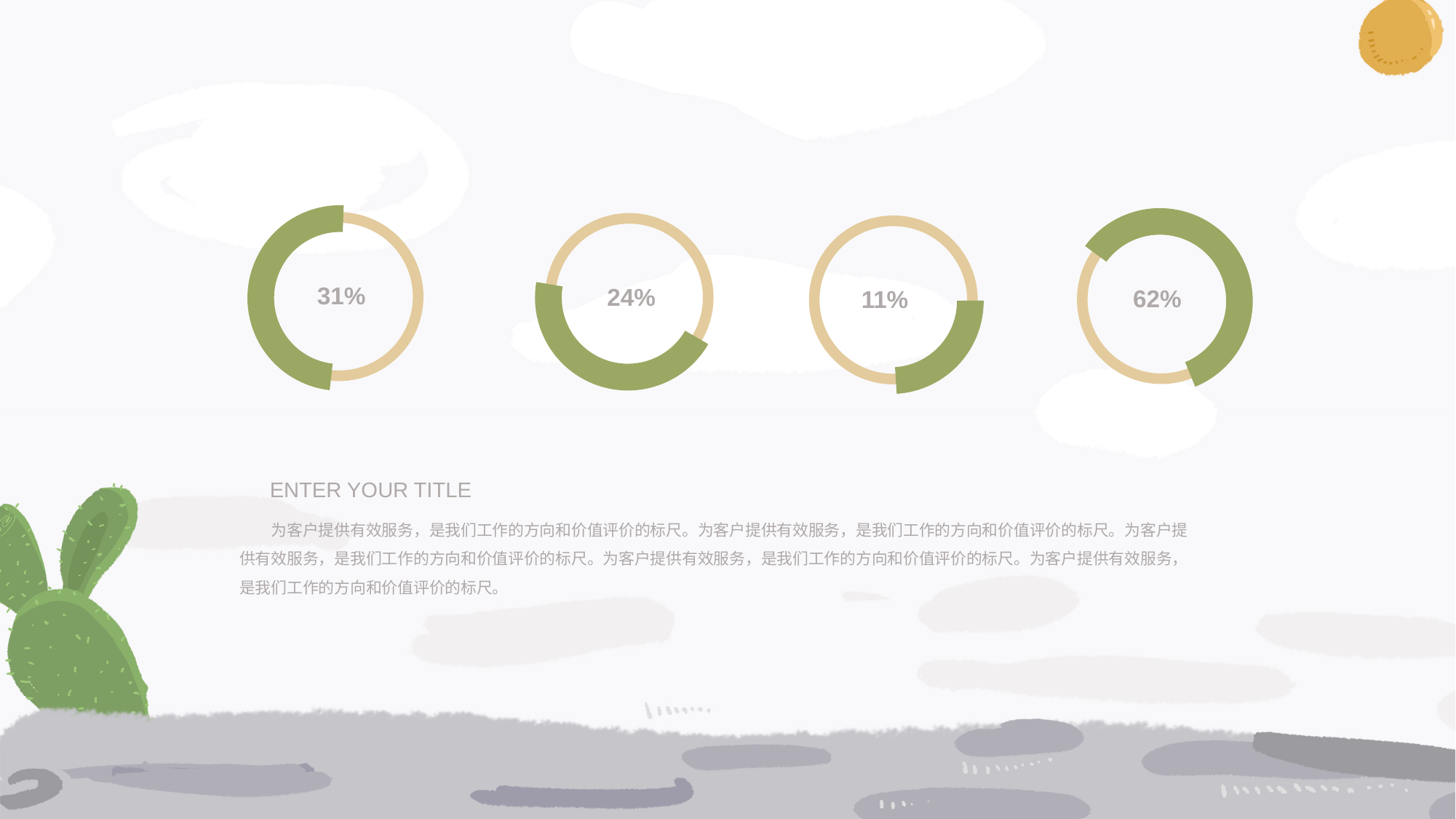

31%
24%
62%
11%
     ENTER YOUR TITLE
　　为客户提供有效服务，是我们工作的方向和价值评价的标尺。为客户提供有效服务，是我们工作的方向和价值评价的标尺。为客户提供有效服务，是我们工作的方向和价值评价的标尺。为客户提供有效服务，是我们工作的方向和价值评价的标尺。为客户提供有效服务，是我们工作的方向和价值评价的标尺。